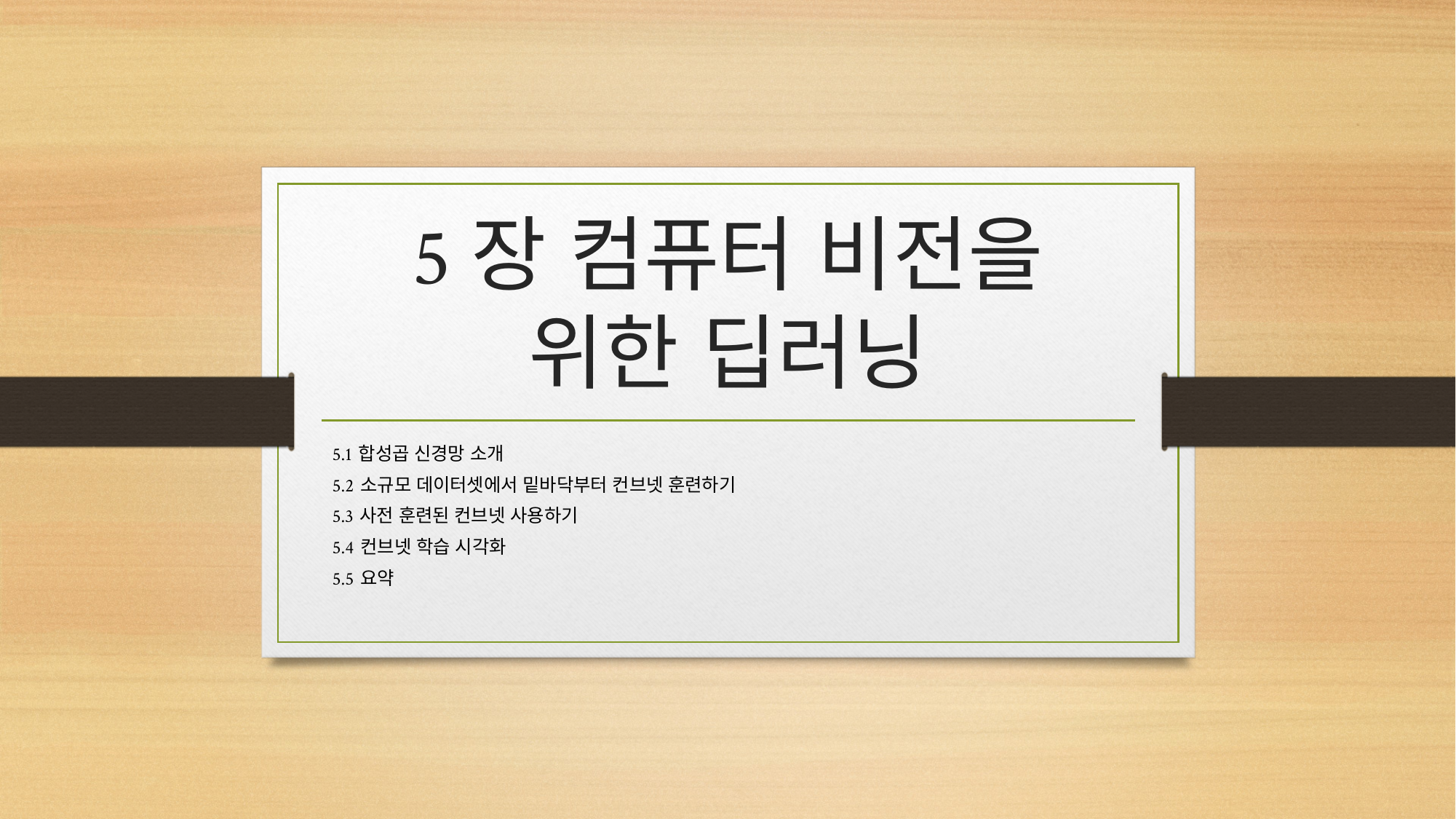

# 5장 컴퓨터 비전을 위한 딥러닝
5.1 합성곱 신경망 소개
5.2 소규모 데이터셋에서 밑바닥부터 컨브넷 훈련하기
5.3 사전 훈련된 컨브넷 사용하기
5.4 컨브넷 학습 시각화
5.5 요약